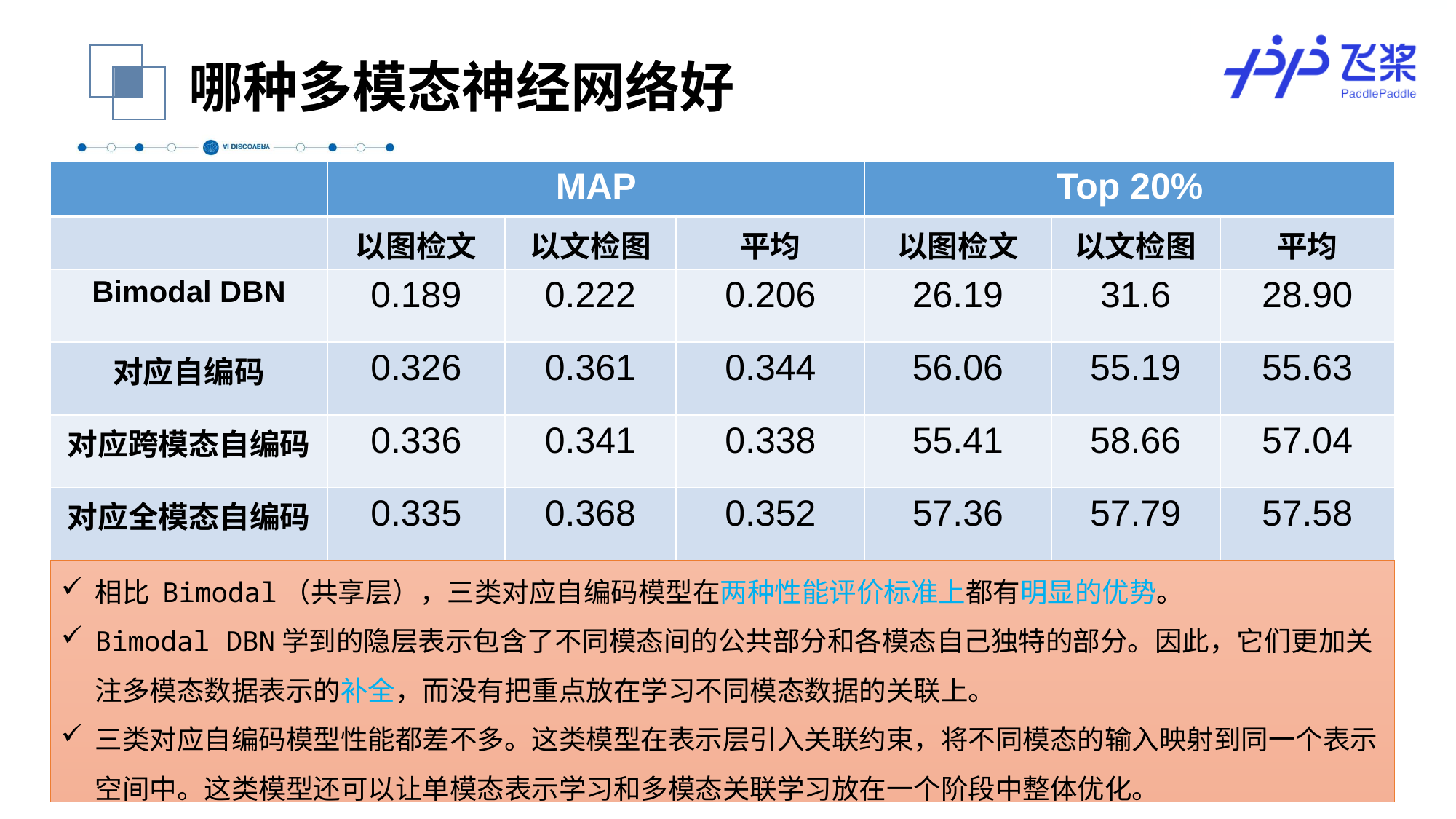

哪种多模态神经网络好
|  | MAP |  |  | Top 20% |  |  |
| --- | --- | --- | --- | --- | --- | --- |
|  | 以图检文 | 以文检图 | 平均 | 以图检文 | 以文检图 | 平均 |
| Bimodal DBN | 0.189 | 0.222 | 0.206 | 26.19 | 31.6 | 28.90 |
| 对应自编码 | 0.326 | 0.361 | 0.344 | 56.06 | 55.19 | 55.63 |
| 对应跨模态自编码 | 0.336 | 0.341 | 0.338 | 55.41 | 58.66 | 57.04 |
| 对应全模态自编码 | 0.335 | 0.368 | 0.352 | 57.36 | 57.79 | 57.58 |
相比 Bimodal（共享层），三类对应自编码模型在两种性能评价标准上都有明显的优势。
Bimodal DBN学到的隐层表示包含了不同模态间的公共部分和各模态自己独特的部分。因此，它们更加关注多模态数据表示的补全，而没有把重点放在学习不同模态数据的关联上。
三类对应自编码模型性能都差不多。这类模型在表示层引入关联约束，将不同模态的输入映射到同一个表示空间中。这类模型还可以让单模态表示学习和多模态关联学习放在一个阶段中整体优化。